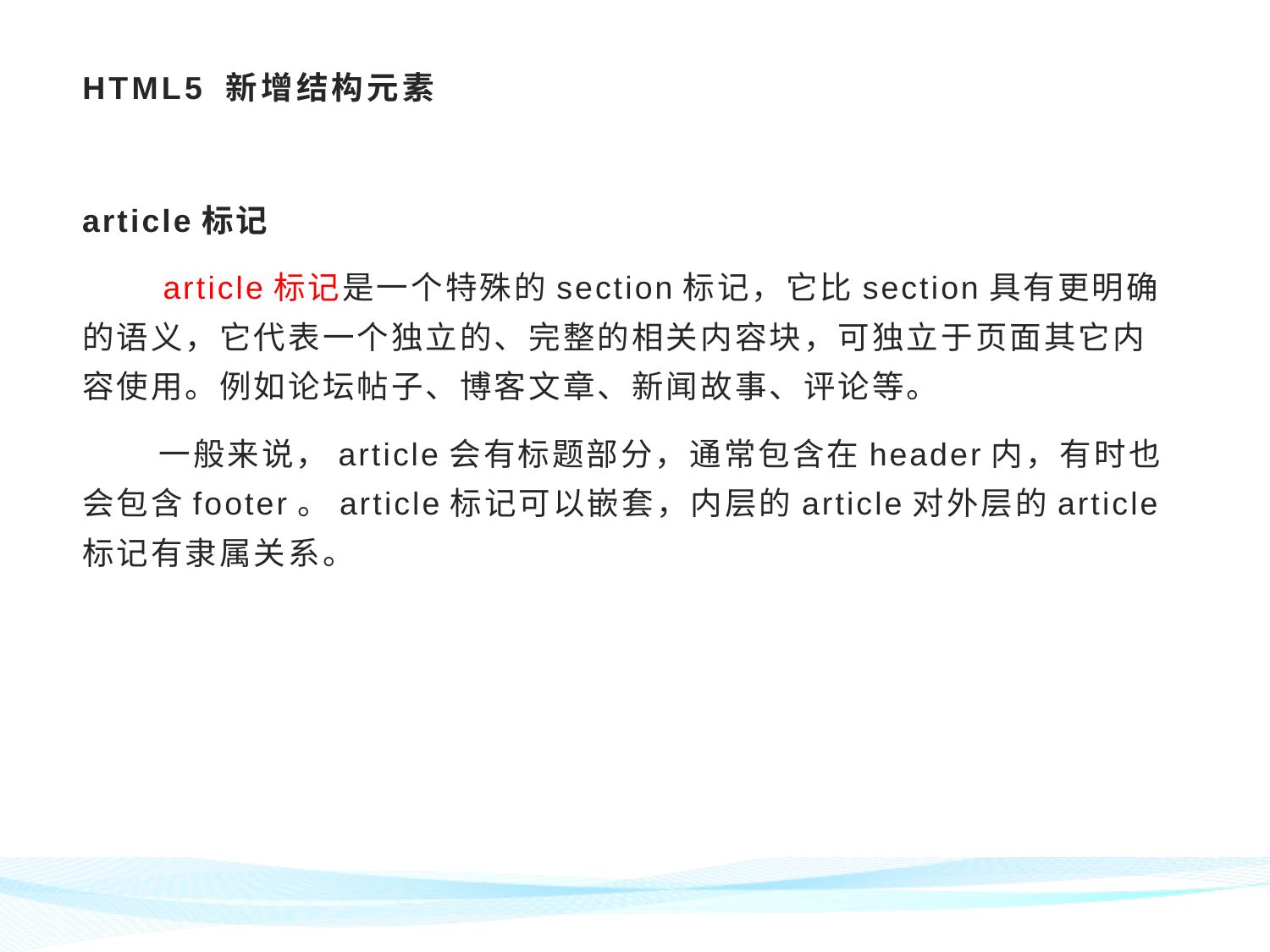

# HTML5 新增结构元素
article标记
       article标记是一个特殊的section标记，它比section具有更明确的语义，它代表一个独立的、完整的相关内容块，可独立于页面其它内容使用。例如论坛帖子、博客文章、新闻故事、评论等。
       一般来说，article会有标题部分，通常包含在header内，有时也会包含footer。article标记可以嵌套，内层的article对外层的article标记有隶属关系。